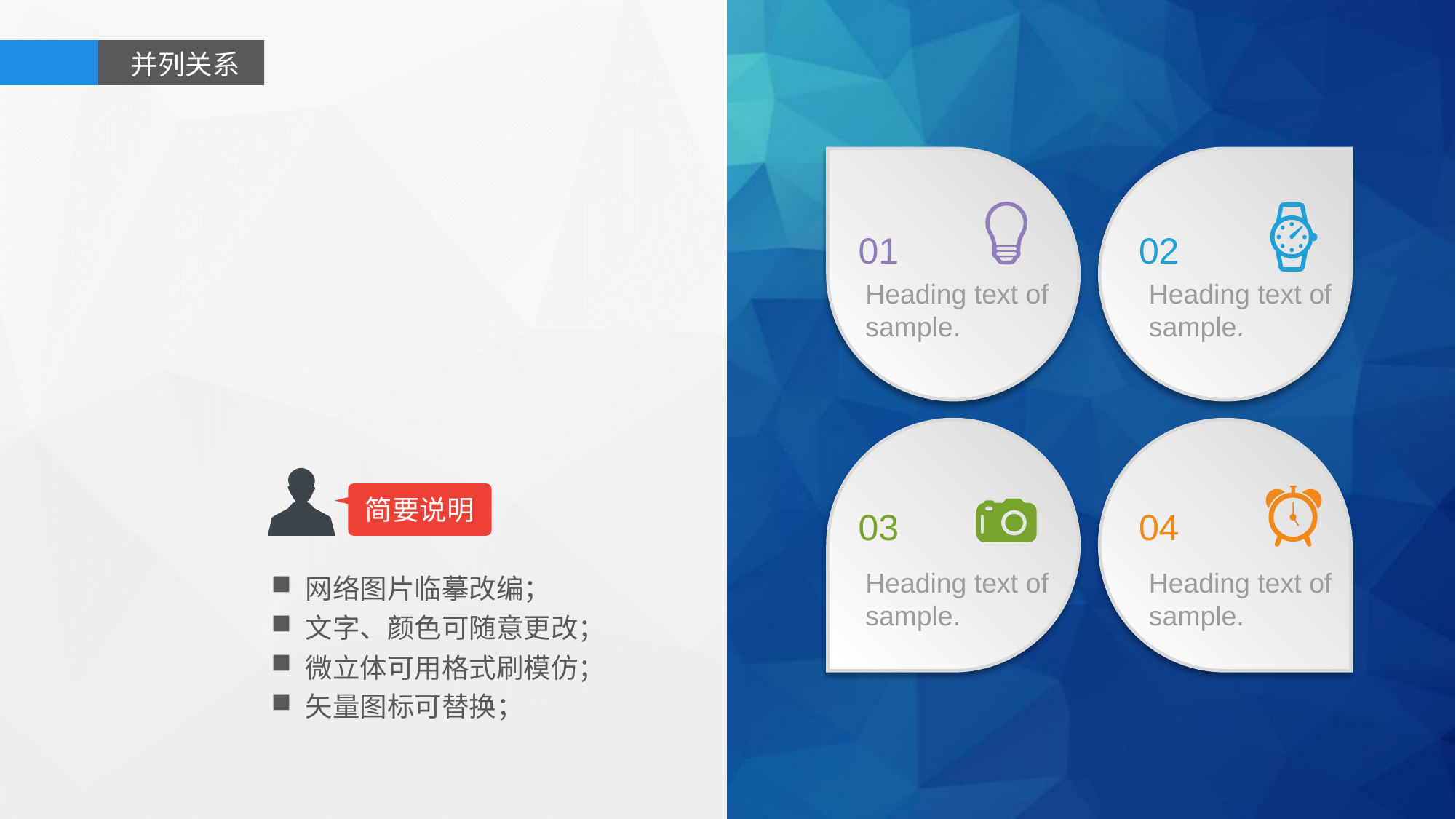

并列关系

01
02
Heading text of sample.
Heading text of sample.

简要说明

03

04
网络图片临摹改编；
文字、颜色可随意更改；
微立体可用格式刷模仿；
矢量图标可替换；
Heading text of sample.
Heading text of sample.